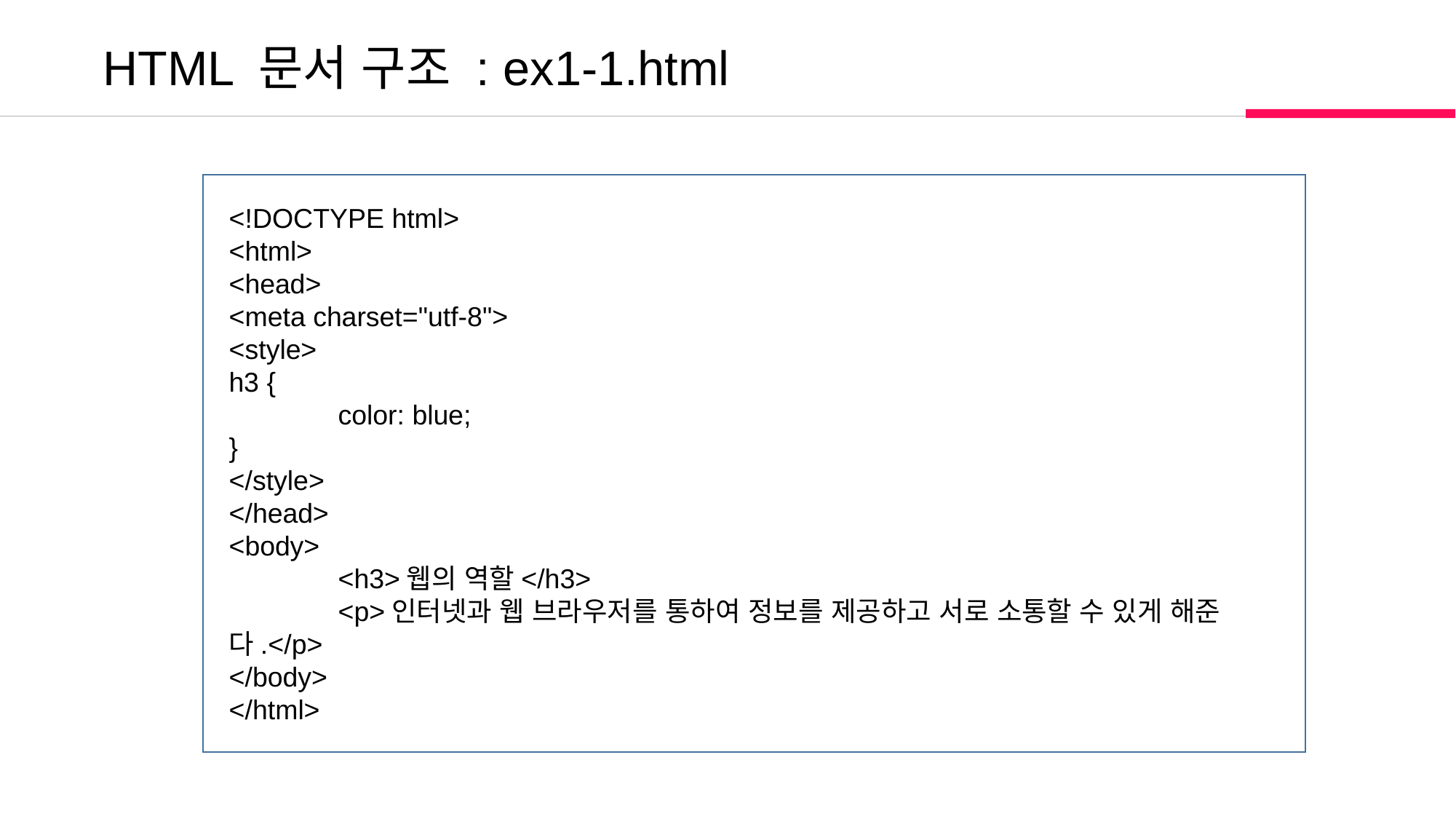

HTML 문서 구조 : ex1-1.html

<!DOCTYPE html>
<html>
<head>
<meta charset="utf-8">
<style>
h3 {
	color: blue;
}
</style>
</head>
<body>
	<h3>웹의 역할</h3>
	<p>인터넷과 웹 브라우저를 통하여 정보를 제공하고 서로 소통할 수 있게 해준다.</p>
</body>
</html>